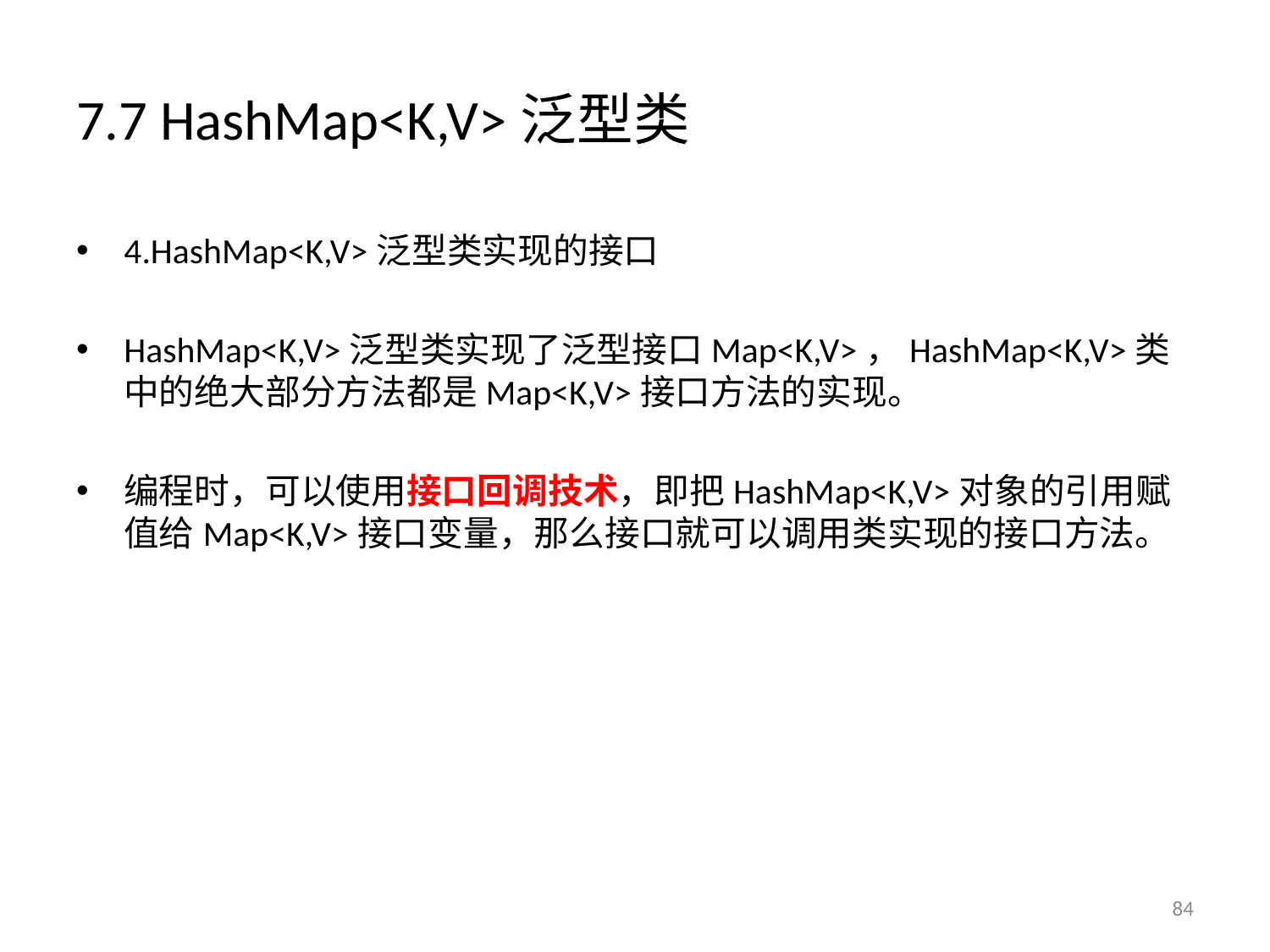

# 7.7 HashMap<K,V>泛型类
4.HashMap<K,V>泛型类实现的接口

HashMap<K,V>泛型类实现了泛型接口Map<K,V>，HashMap<K,V>类中的绝大部分方法都是Map<K,V>接口方法的实现。

编程时，可以使用接口回调技术，即把HashMap<K,V>对象的引用赋值给Map<K,V>接口变量，那么接口就可以调用类实现的接口方法。
84